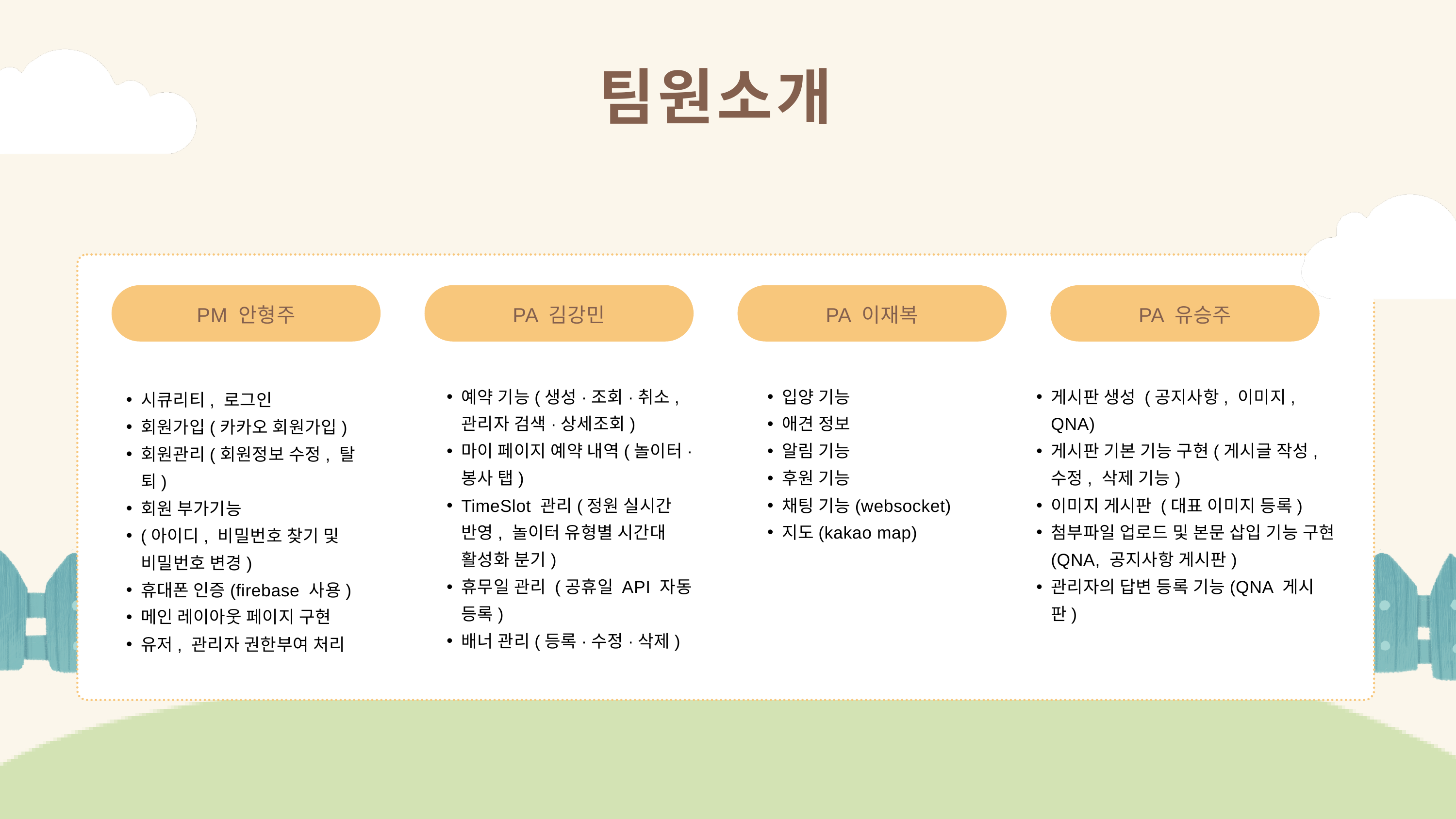

팀원소개

PM 안형주

PA 김강민

PA 이재복

PA 유승주
예약 기능(생성·조회·취소, 관리자 검색·상세조회)
마이 페이지 예약 내역(놀이터·봉사 탭)
TimeSlot 관리(정원 실시간 반영, 놀이터 유형별 시간대 활성화 분기)
휴무일 관리 (공휴일 API 자동 등록)
배너 관리(등록·수정·삭제)
입양 기능
애견 정보
알림 기능
후원 기능
채팅 기능(websocket)
지도(kakao map)
게시판 생성 (공지사항, 이미지, QNA)
게시판 기본 기능 구현(게시글 작성, 수정, 삭제 기능)
이미지 게시판 (대표 이미지 등록)
첨부파일 업로드 및 본문 삽입 기능 구현 (QNA, 공지사항 게시판)
관리자의 답변 등록 기능(QNA 게시판)
시큐리티, 로그인
회원가입(카카오 회원가입)
회원관리(회원정보 수정, 탈퇴)
회원 부가기능
(아이디, 비밀번호 찾기 및
      비밀번호 변경)
휴대폰 인증(firebase 사용)
메인 레이아웃 페이지 구현
유저, 관리자 권한부여 처리